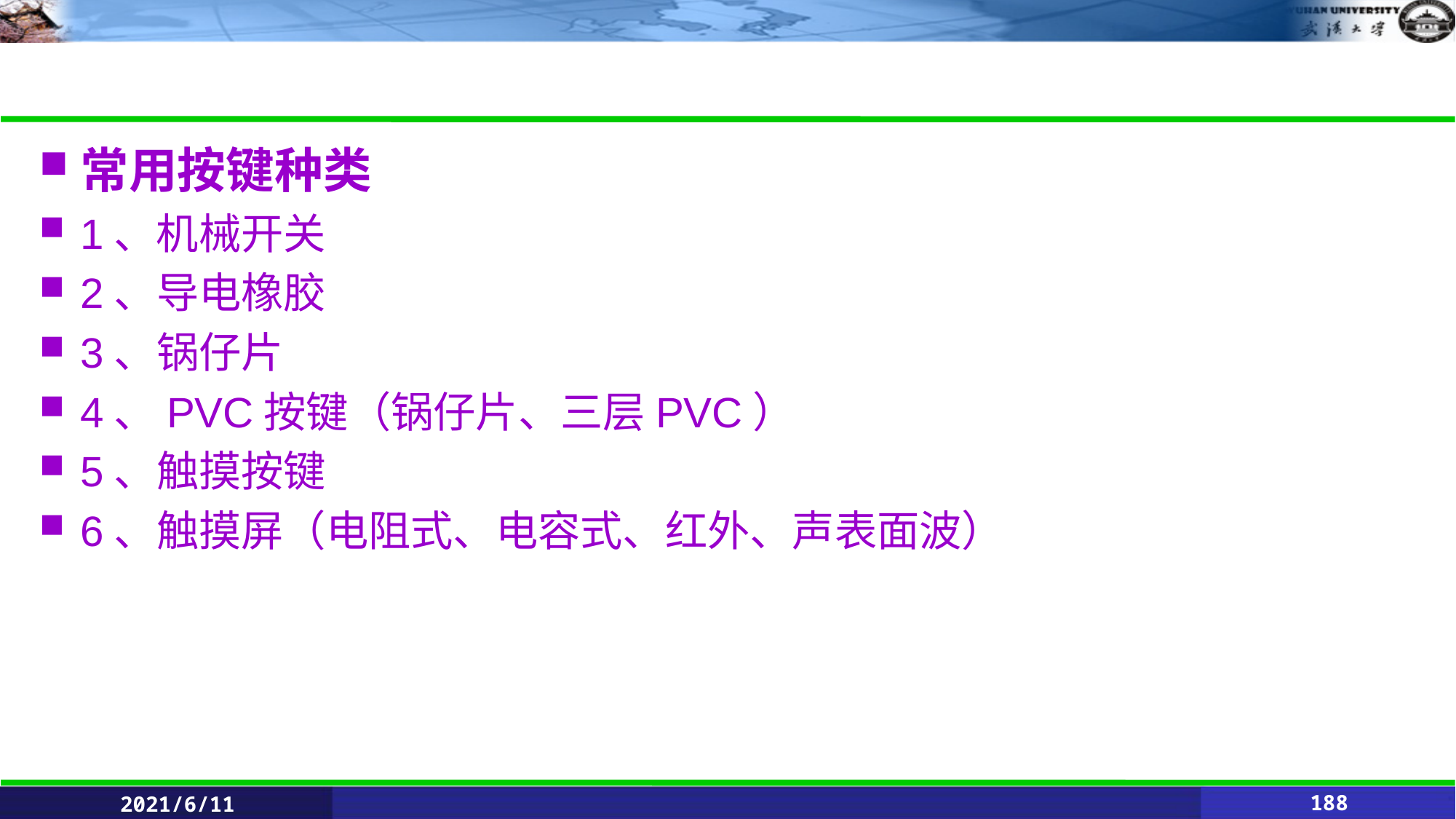

#
常用按键种类
1、机械开关
2、导电橡胶
3、锅仔片
4、PVC按键（锅仔片、三层PVC）
5、触摸按键
6、触摸屏（电阻式、电容式、红外、声表面波）

2021/6/11

188